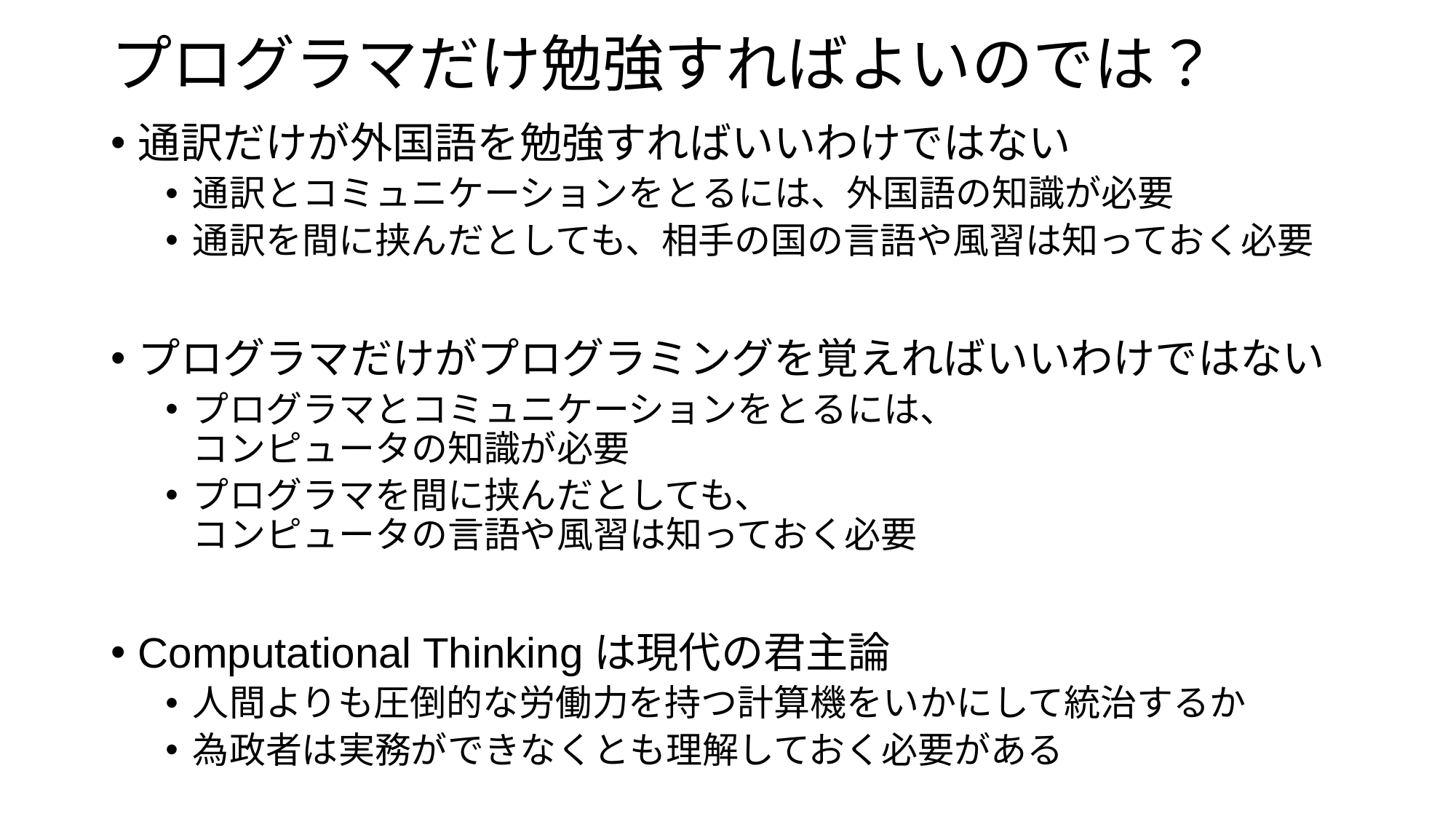

# プログラマだけ勉強すればよいのでは？
通訳だけが外国語を勉強すればいいわけではない
通訳とコミュニケーションをとるには、外国語の知識が必要
通訳を間に挟んだとしても、相手の国の言語や風習は知っておく必要

プログラマだけがプログラミングを覚えればいいわけではない
プログラマとコミュニケーションをとるには、
コンピュータの知識が必要
プログラマを間に挟んだとしても、
コンピュータの言語や風習は知っておく必要

Computational Thinkingは現代の君主論
人間よりも圧倒的な労働力を持つ計算機をいかにして統治するか
為政者は実務ができなくとも理解しておく必要がある